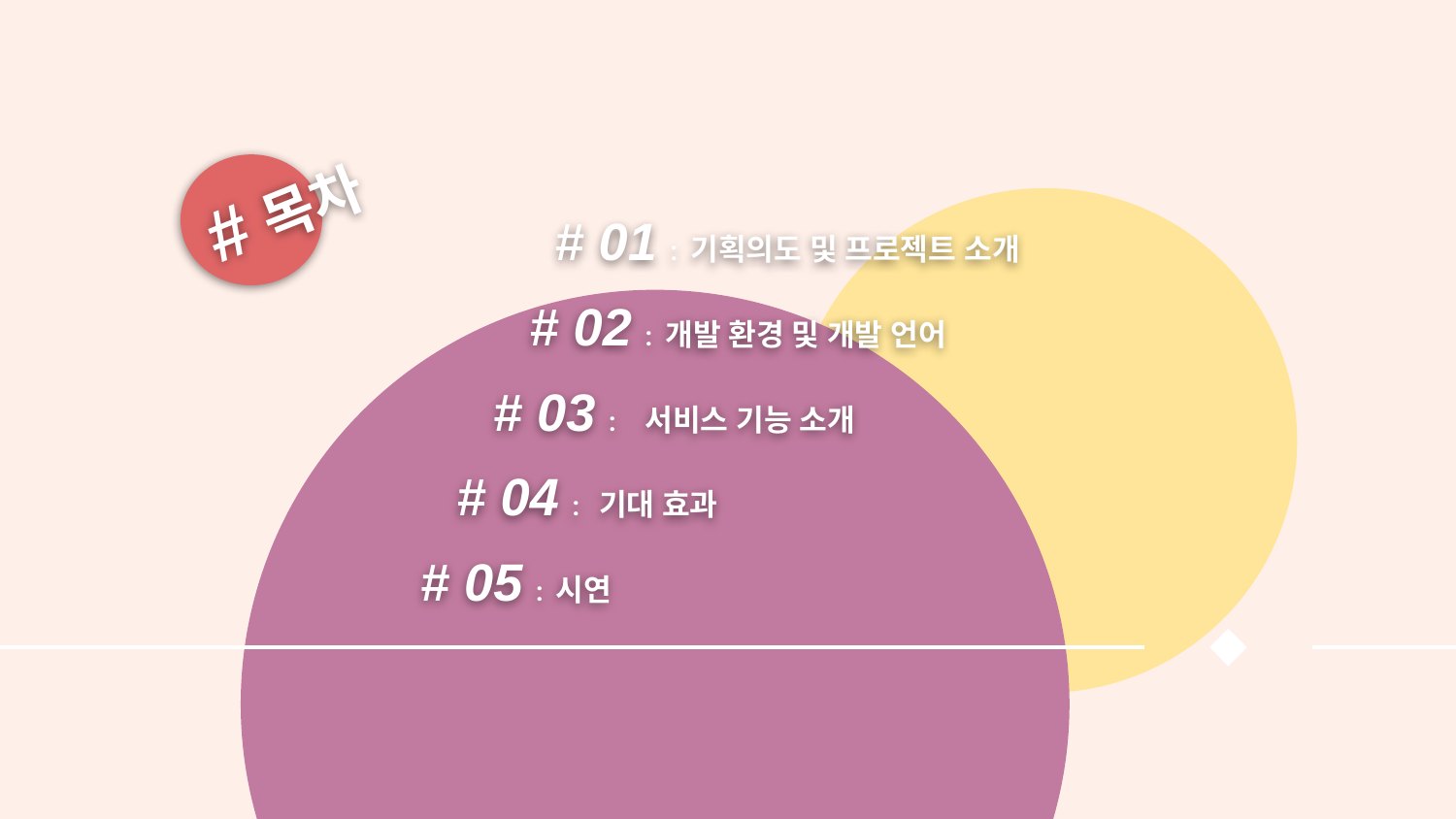

#목차

# 01  : 기획의도 및 프로젝트 소개

# 02  : 개발 환경 및 개발 언어

# 03  :   서비스 기능 소개
# 04  :  기대 효과
# 05  : 시연